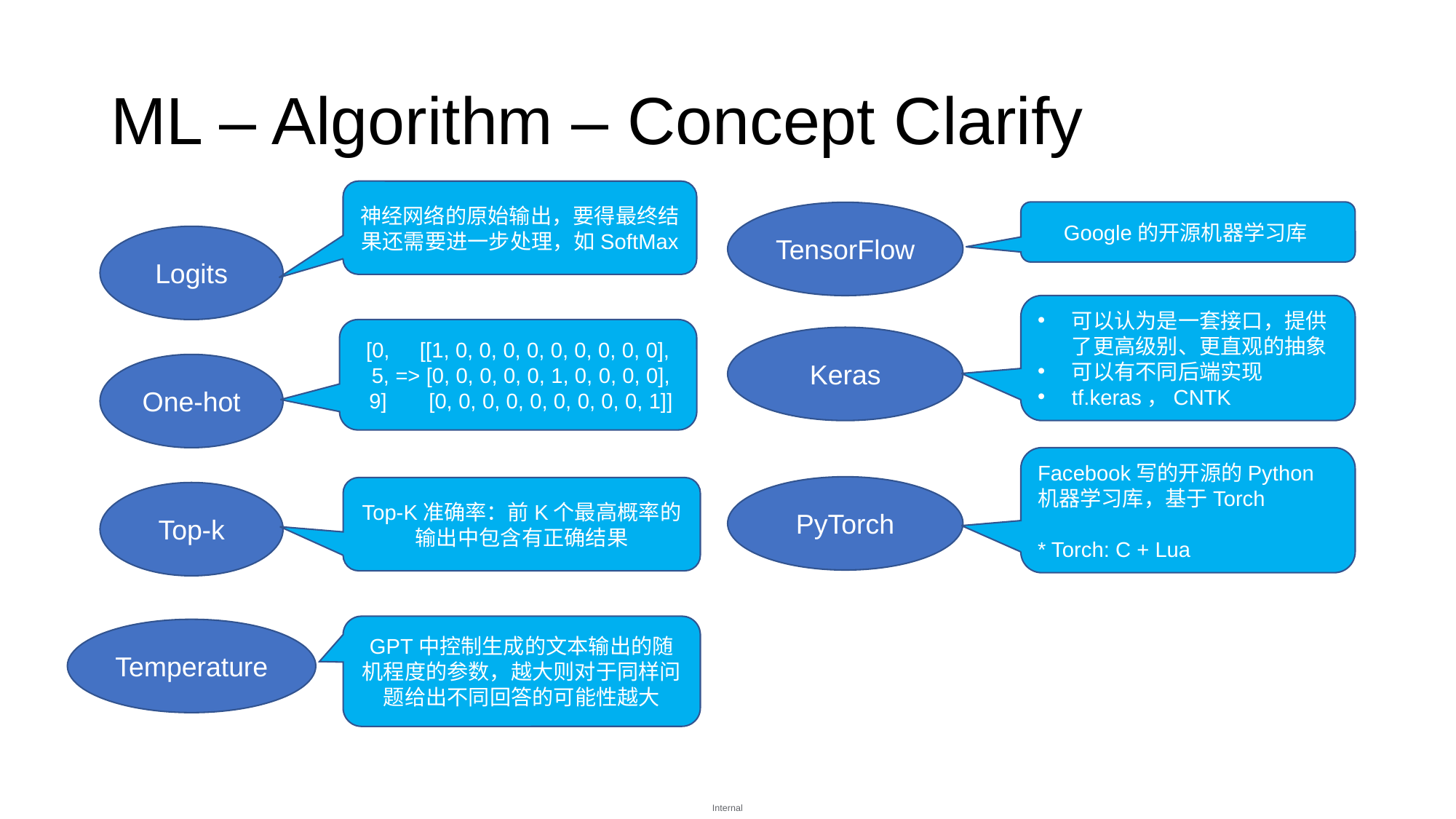

# ML – Algorithm – Concept Clarify
神经网络的原始输出，要得最终结果还需要进一步处理，如SoftMax
Google的开源机器学习库
TensorFlow
Logits
可以认为是一套接口，提供了更高级别、更直观的抽象
可以有不同后端实现
tf.keras，CNTK
[0,     [[1, 0, 0, 0, 0, 0, 0, 0, 0, 0],
 5, => [0, 0, 0, 0, 0, 1, 0, 0, 0, 0],
 9]       [0, 0, 0, 0, 0, 0, 0, 0, 0, 1]]
Keras
One-hot
Facebook写的开源的Python机器学习库，基于Torch

* Torch: C + Lua
PyTorch
Top-K准确率：前K个最高概率的输出中包含有正确结果
Top-k
GPT中控制生成的文本输出的随机程度的参数，越大则对于同样问题给出不同回答的可能性越大
Temperature